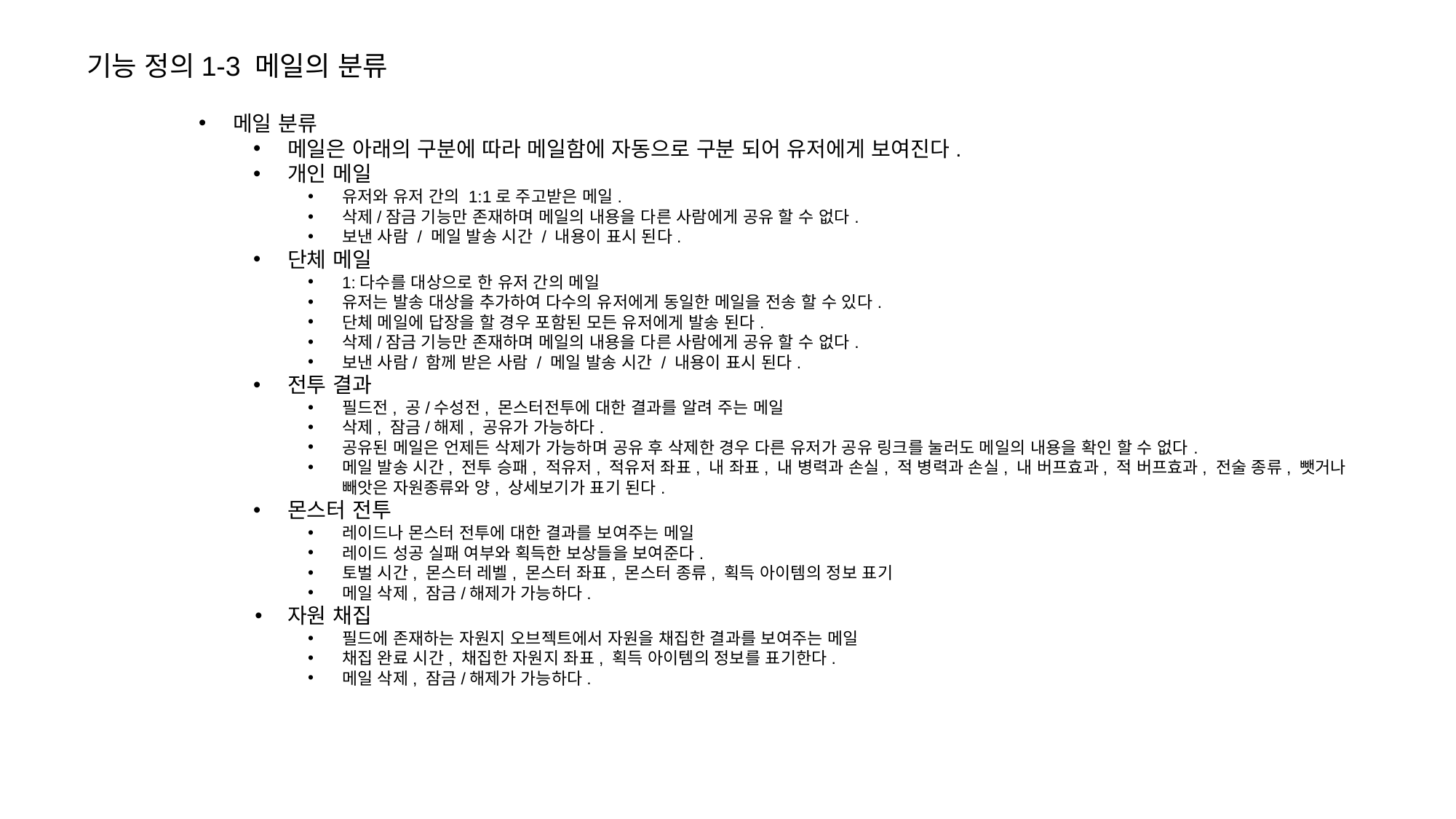

기능 정의1-3 메일의 분류
메일 분류
메일은 아래의 구분에 따라 메일함에 자동으로 구분 되어 유저에게 보여진다.
개인 메일
유저와 유저 간의 1:1로 주고받은 메일.
삭제/잠금 기능만 존재하며 메일의 내용을 다른 사람에게 공유 할 수 없다.
보낸 사람 / 메일 발송 시간 / 내용이 표시 된다.
단체 메일
1:다수를 대상으로 한 유저 간의 메일
유저는 발송 대상을 추가하여 다수의 유저에게 동일한 메일을 전송 할 수 있다.
단체 메일에 답장을 할 경우 포함된 모든 유저에게 발송 된다.
삭제/잠금 기능만 존재하며 메일의 내용을 다른 사람에게 공유 할 수 없다.
보낸 사람/ 함께 받은 사람 / 메일 발송 시간 / 내용이 표시 된다.
전투 결과
필드전, 공/수성전, 몬스터전투에 대한 결과를 알려 주는 메일
삭제, 잠금/해제, 공유가 가능하다.
공유된 메일은 언제든 삭제가 가능하며 공유 후 삭제한 경우 다른 유저가 공유 링크를 눌러도 메일의 내용을 확인 할 수 없다.
메일 발송 시간, 전투 승패, 적유저, 적유저 좌표, 내 좌표, 내 병력과 손실, 적 병력과 손실, 내 버프효과, 적 버프효과, 전술 종류, 뺏거나 빼앗은 자원종류와 양, 상세보기가 표기 된다.
몬스터 전투
레이드나 몬스터 전투에 대한 결과를 보여주는 메일
레이드 성공 실패 여부와 획득한 보상들을 보여준다.
토벌 시간, 몬스터 레벨, 몬스터 좌표, 몬스터 종류, 획득 아이템의 정보 표기
메일 삭제, 잠금/해제가 가능하다.
자원 채집
필드에 존재하는 자원지 오브젝트에서 자원을 채집한 결과를 보여주는 메일
채집 완료 시간, 채집한 자원지 좌표, 획득 아이템의 정보를 표기한다.
메일 삭제, 잠금/해제가 가능하다.